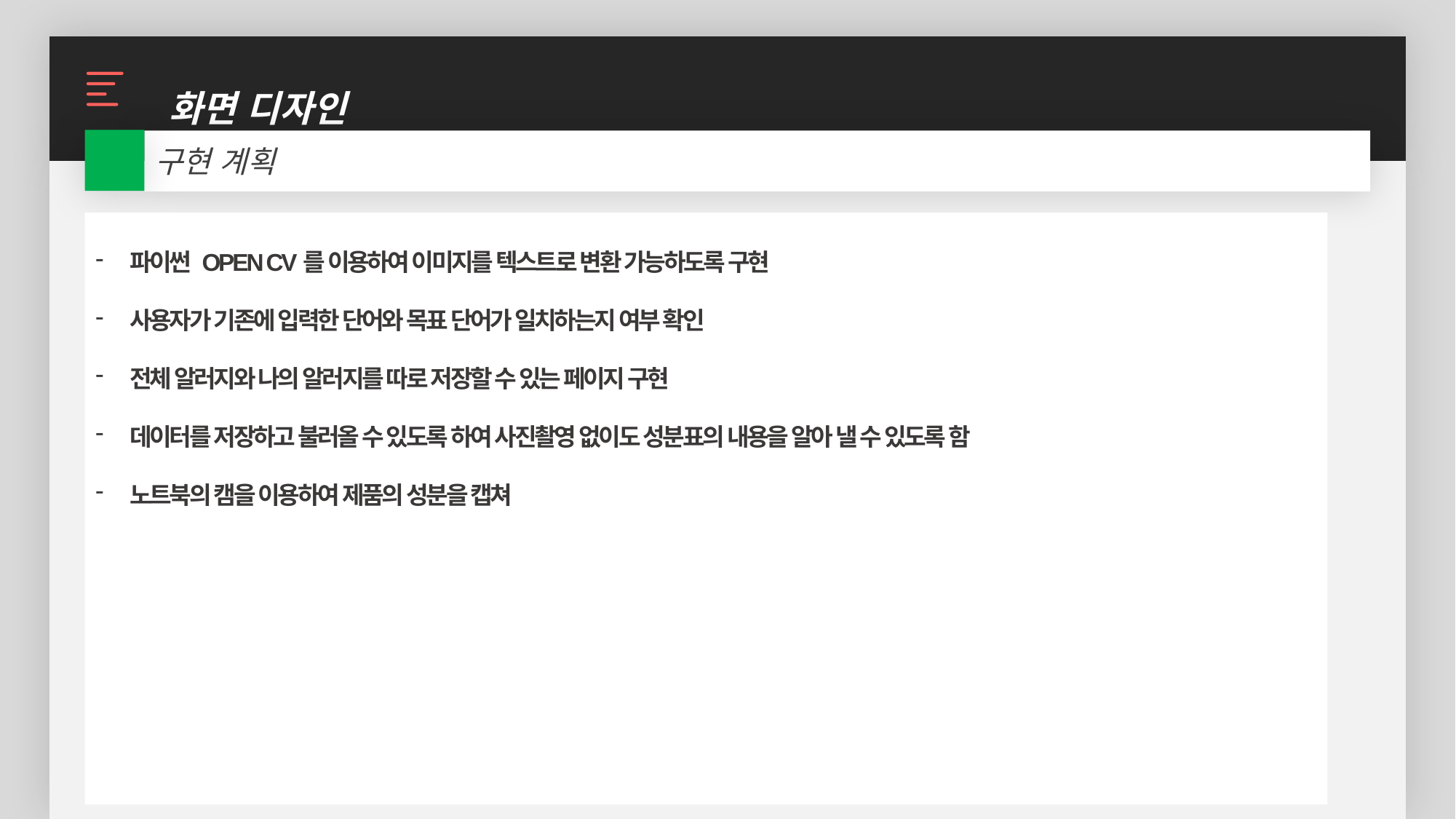

화면 디자인

구현 계획

파이썬 OPEN CV를 이용하여 이미지를 텍스트로 변환 가능하도록 구현
사용자가 기존에 입력한 단어와 목표 단어가 일치하는지 여부 확인
전체 알러지와 나의 알러지를 따로 저장할 수 있는 페이지 구현
데이터를 저장하고 불러올 수 있도록 하여 사진촬영 없이도 성분표의 내용을 알아 낼 수 있도록 함
노트북의 캠을 이용하여 제품의 성분을 캡쳐